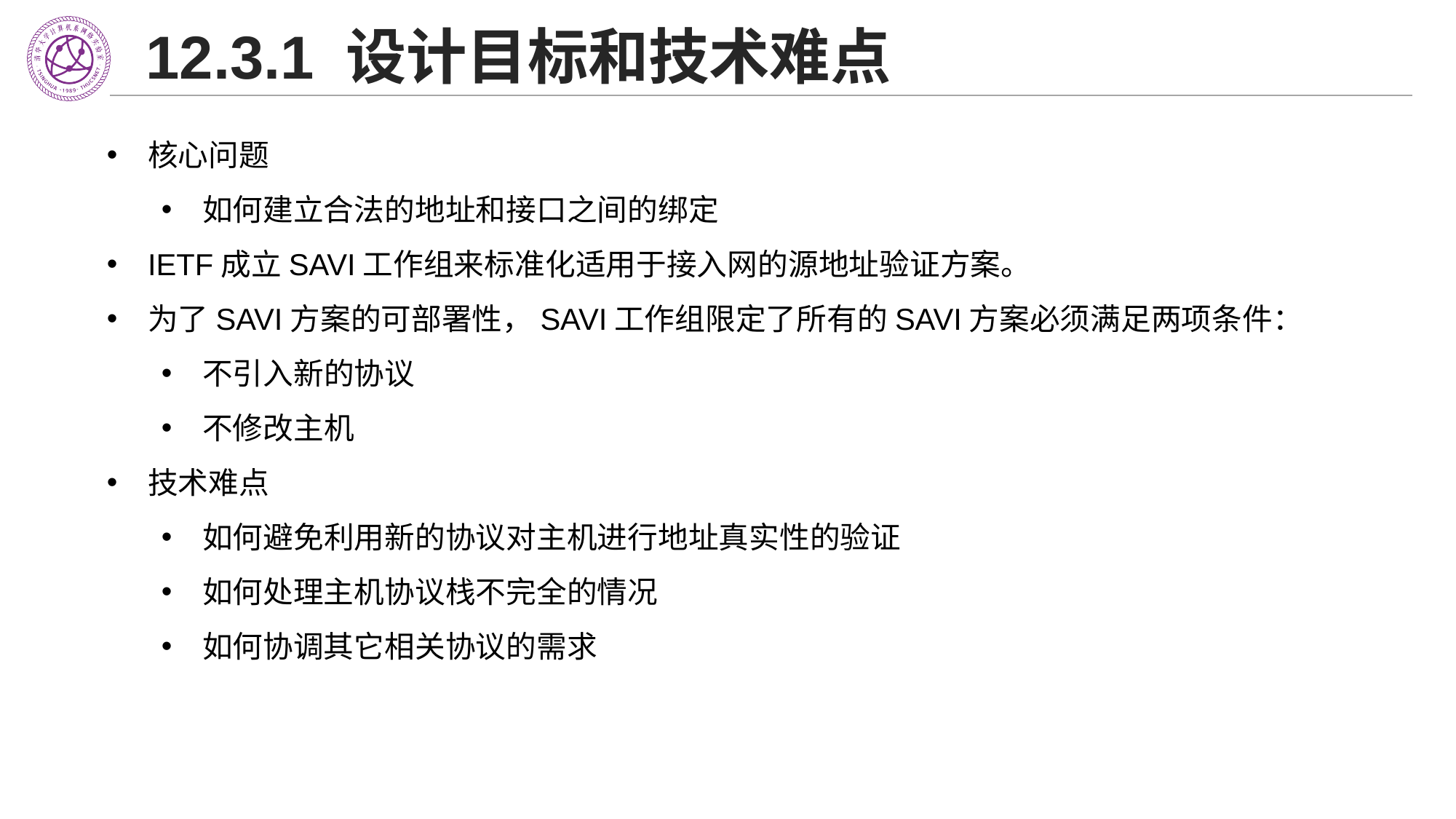

# 12.3.1 设计目标和技术难点
核心问题
如何建立合法的地址和接口之间的绑定
IETF成立SAVI工作组来标准化适用于接入网的源地址验证方案。
为了SAVI方案的可部署性，SAVI工作组限定了所有的SAVI方案必须满足两项条件：
不引入新的协议
不修改主机
技术难点
如何避免利用新的协议对主机进行地址真实性的验证
如何处理主机协议栈不完全的情况
如何协调其它相关协议的需求